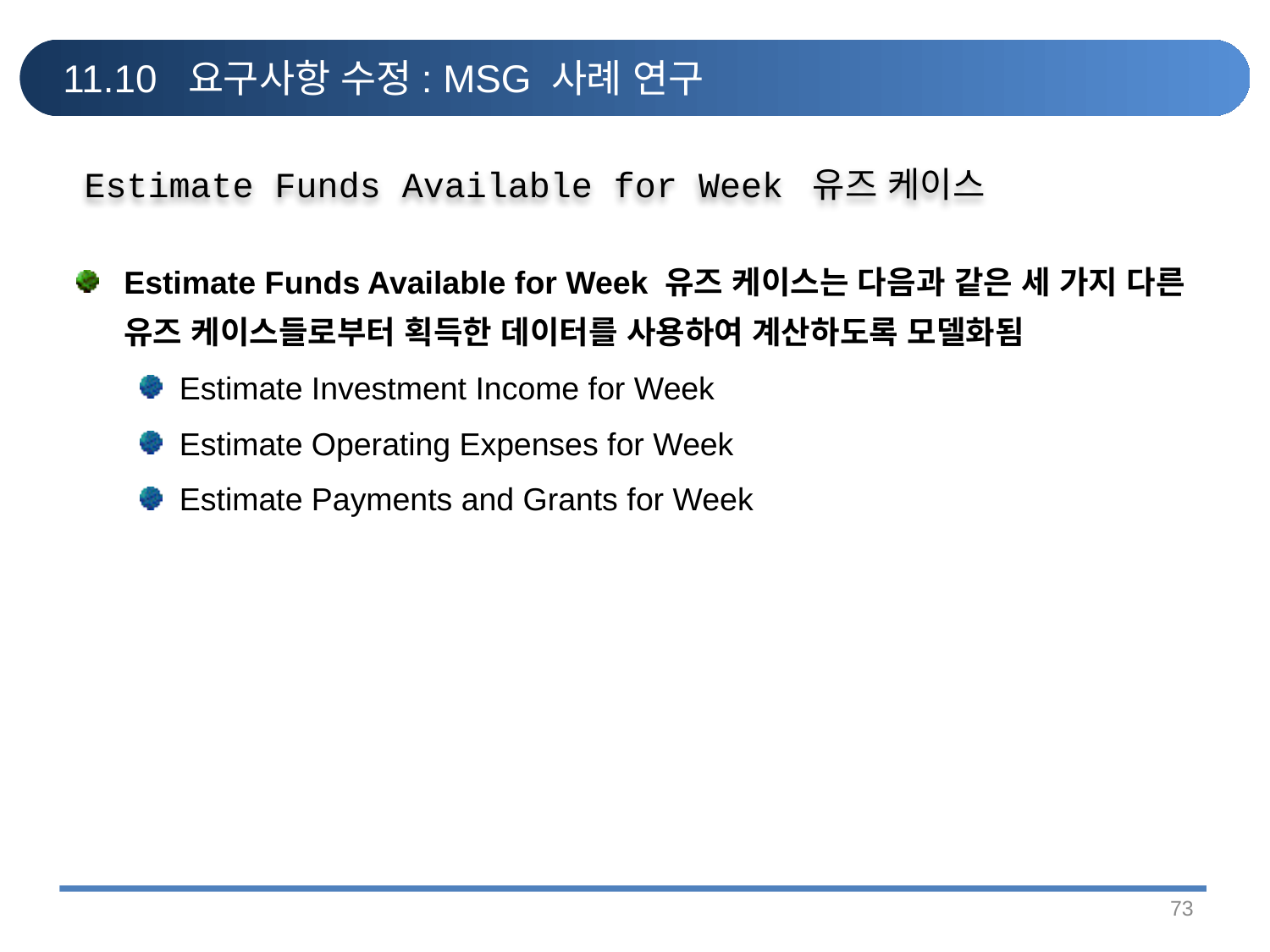

# 11.10  요구사항 수정: MSG 사례 연구
 Estimate Funds Available for Week 유즈 케이스
Estimate Funds Available for Week 유즈 케이스는 다음과 같은 세 가지 다른 유즈 케이스들로부터 획득한 데이터를 사용하여 계산하도록 모델화됨
Estimate Investment Income for Week
Estimate Operating Expenses for Week
Estimate Payments and Grants for Week
73